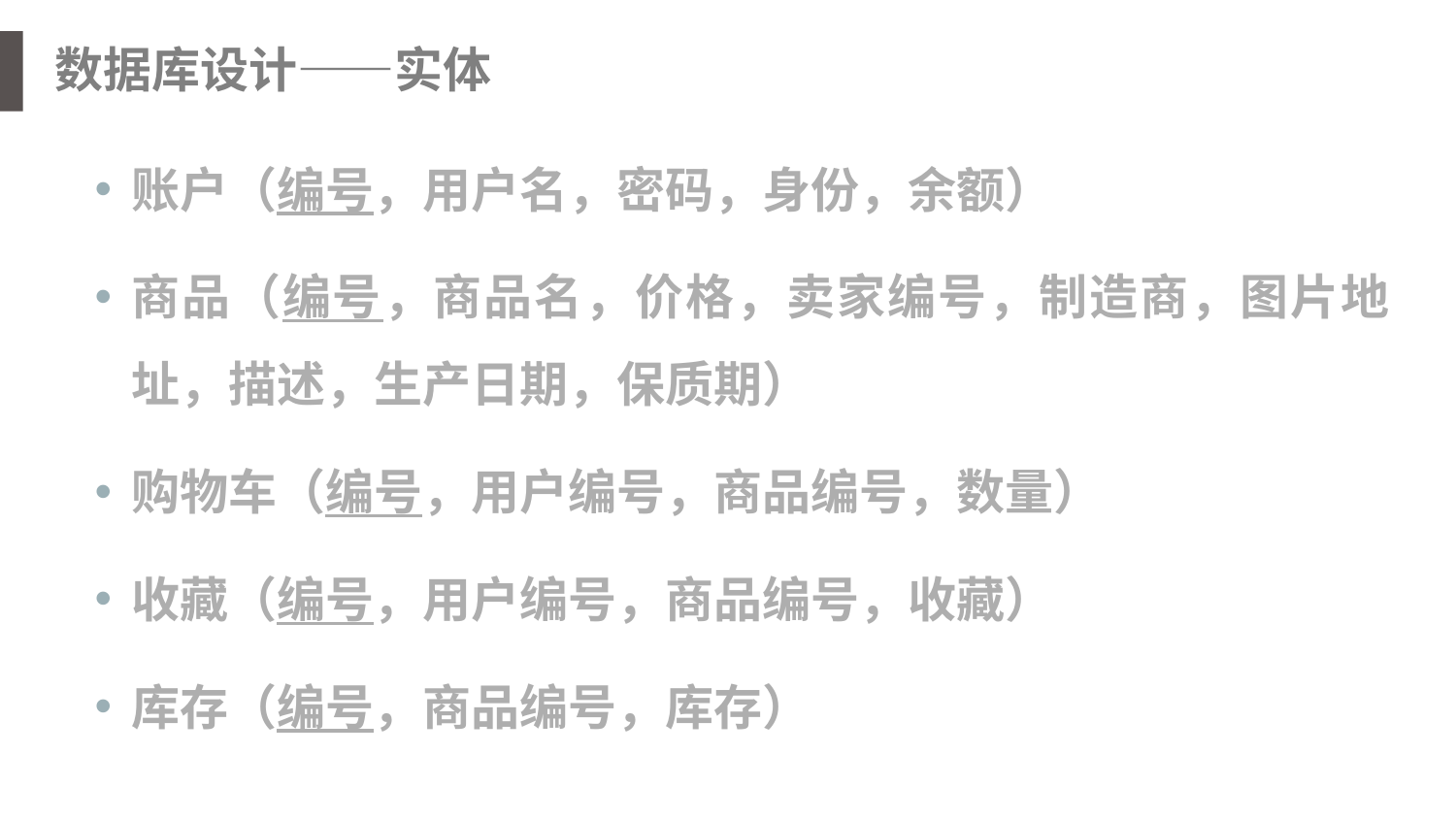

数据库设计——实体
账户（编号，用户名，密码，身份，余额）
商品（编号，商品名，价格，卖家编号，制造商，图片地址，描述，生产日期，保质期）
购物车（编号，用户编号，商品编号，数量）
收藏（编号，用户编号，商品编号，收藏）
库存（编号，商品编号，库存）